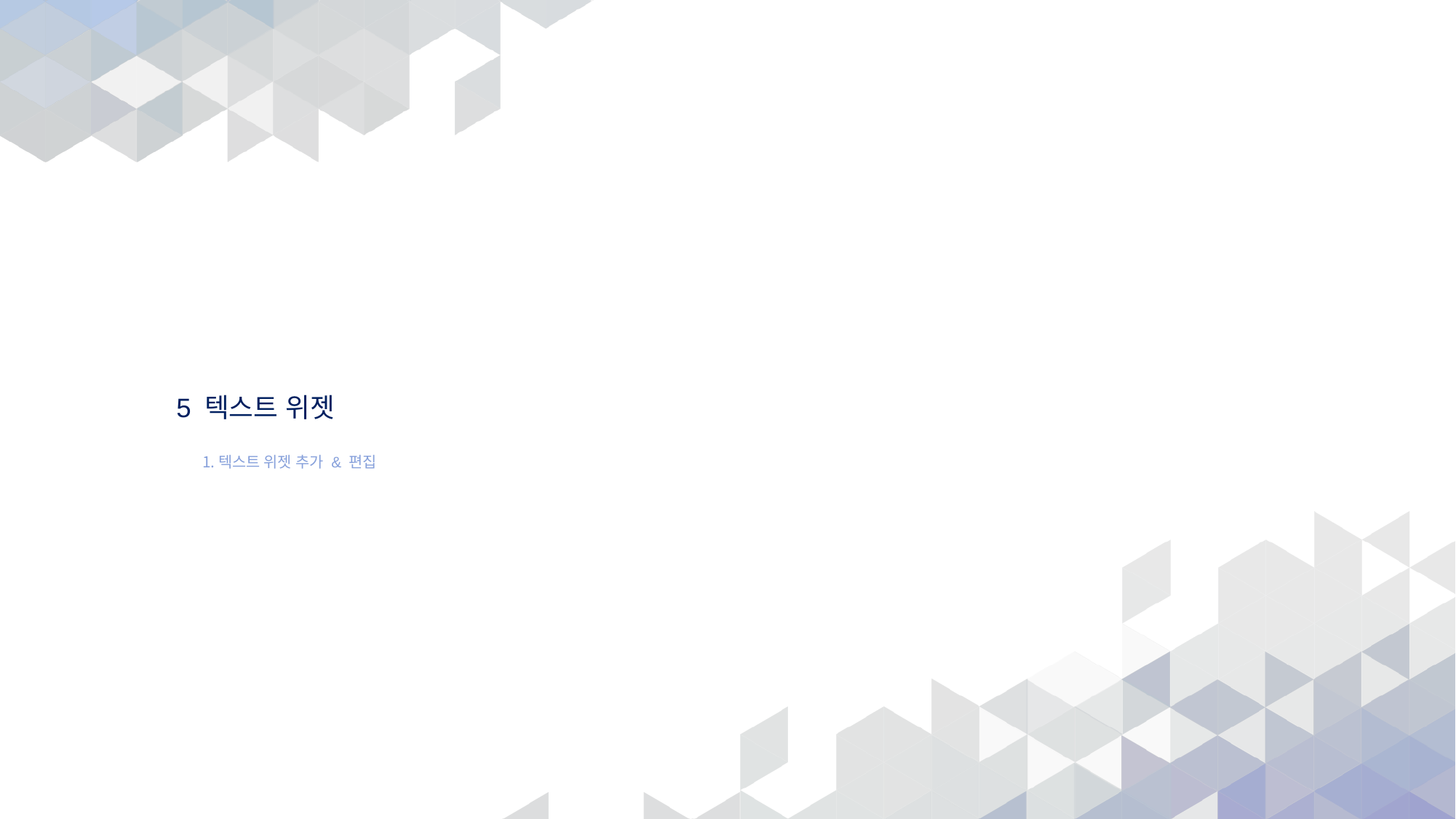

# 5 텍스트 위젯
텍스트 위젯 추가 & 편집